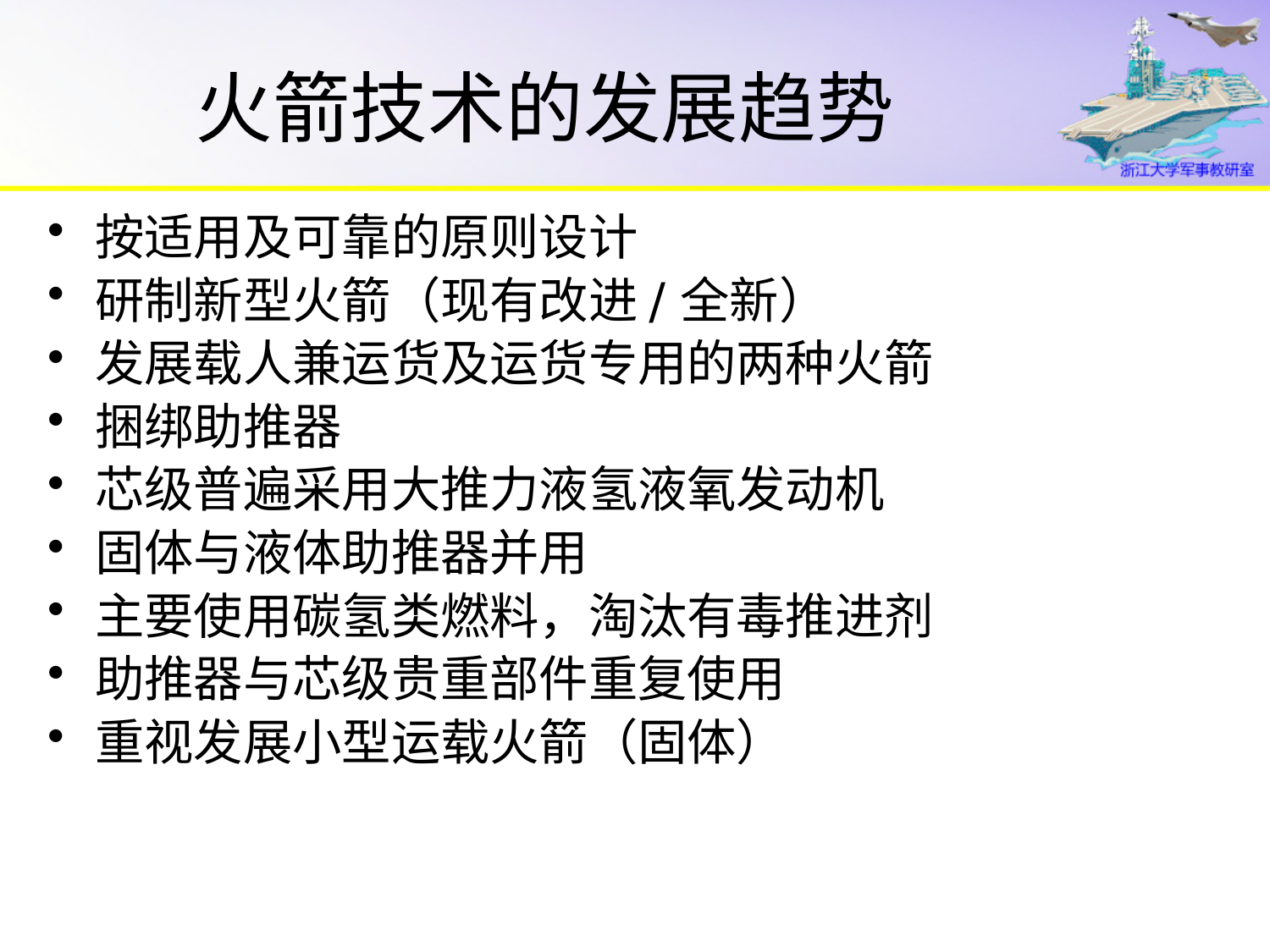

# 火箭技术的发展趋势
按适用及可靠的原则设计
研制新型火箭（现有改进/全新）
发展载人兼运货及运货专用的两种火箭
捆绑助推器
芯级普遍采用大推力液氢液氧发动机
固体与液体助推器并用
主要使用碳氢类燃料，淘汰有毒推进剂
助推器与芯级贵重部件重复使用
重视发展小型运载火箭（固体）